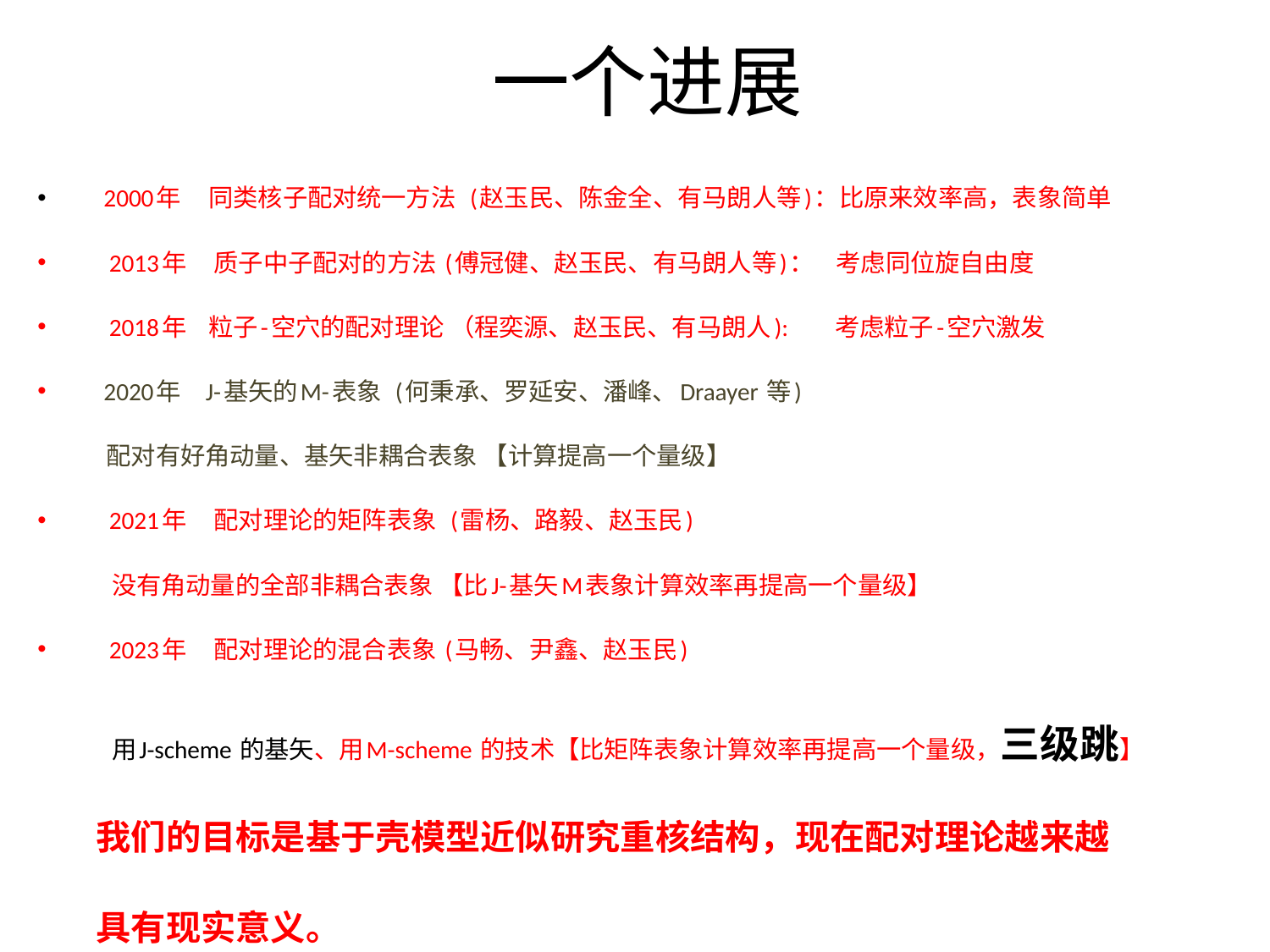

# 一个进展
    2000年     同类核子配对统一方法  (赵玉民、陈金全、有马朗人等)：比原来效率高，表象简单
     2013年     质子中子配对的方法 (傅冠健、赵玉民、有马朗人等)：    考虑同位旋自由度
     2018年    粒子-空穴的配对理论 （程奕源、赵玉民、有马朗人):        考虑粒子-空穴激发
    2020年    J-基矢的M-表象  (何秉承、罗延安、潘峰、Draayer 等)
            配对有好角动量、基矢非耦合表象 【计算提高一个量级】
     2021年     配对理论的矩阵表象  (雷杨、路毅、赵玉民)
             没有角动量的全部非耦合表象 【比J-基矢M表象计算效率再提高一个量级】
     2023年     配对理论的混合表象 (马畅、尹鑫、赵玉民)
             用J-scheme 的基矢、用M-scheme 的技术【比矩阵表象计算效率再提高一个量级，三级跳】
       我们的目标是基于壳模型近似研究重核结构，现在配对理论越来越
       具有现实意义。